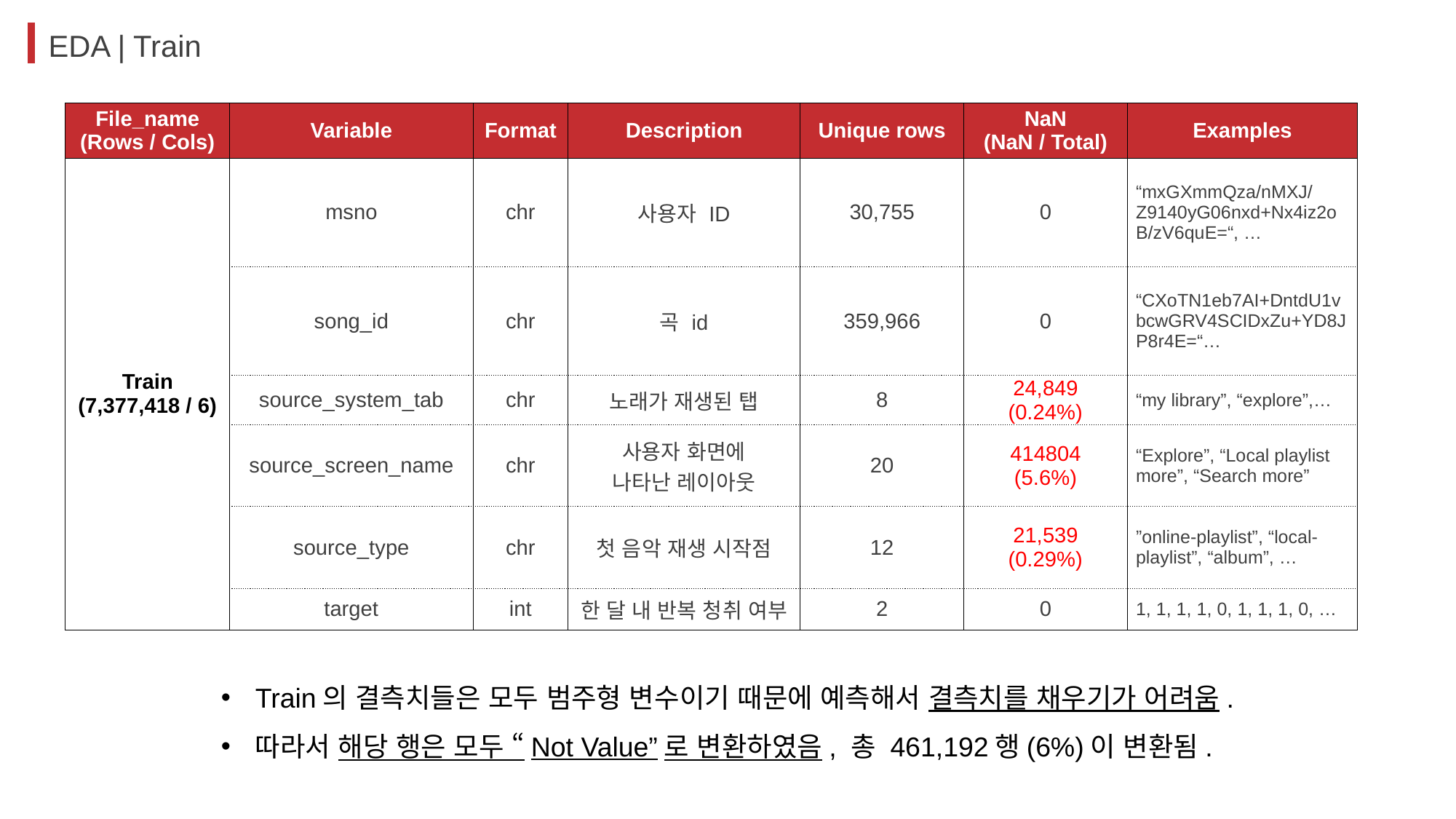

EDA | Train
| File\_name (Rows / Cols) | Variable | Format | Description | Unique rows | NaN (NaN / Total) | Examples |
| --- | --- | --- | --- | --- | --- | --- |
| Train (7,377,418 / 6) | msno | chr | 사용자 ID | 30,755 | 0 | “mxGXmmQza/nMXJ/Z9140yG06nxd+Nx4iz2oB/zV6quE=“, … |
|  | song\_id | chr | 곡 id | 359,966 | 0 | “CXoTN1eb7AI+DntdU1vbcwGRV4SCIDxZu+YD8JP8r4E=“… |
|  | source\_system\_tab | chr | 노래가 재생된 탭 | 8 | 24,849 (0.24%) | “my library”, “explore”,… |
|  | source\_screen\_name | chr | 사용자 화면에 나타난 레이아웃 | 20 | 414804 (5.6%) | “Explore”, “Local playlist more”, “Search more” |
|  | source\_type | chr | 첫 음악 재생 시작점 | 12 | 21,539 (0.29%) | ”online-playlist”, “local-playlist”, “album”, … |
|  | target | int | 한 달 내 반복 청취 여부 | 2 | 0 | 1, 1, 1, 1, 0, 1, 1, 1, 0, … |
Train의 결측치들은 모두 범주형 변수이기 때문에 예측해서 결측치를 채우기가 어려움.
따라서 해당 행은 모두 “Not Value”로 변환하였음, 총 461,192행(6%)이 변환됨.